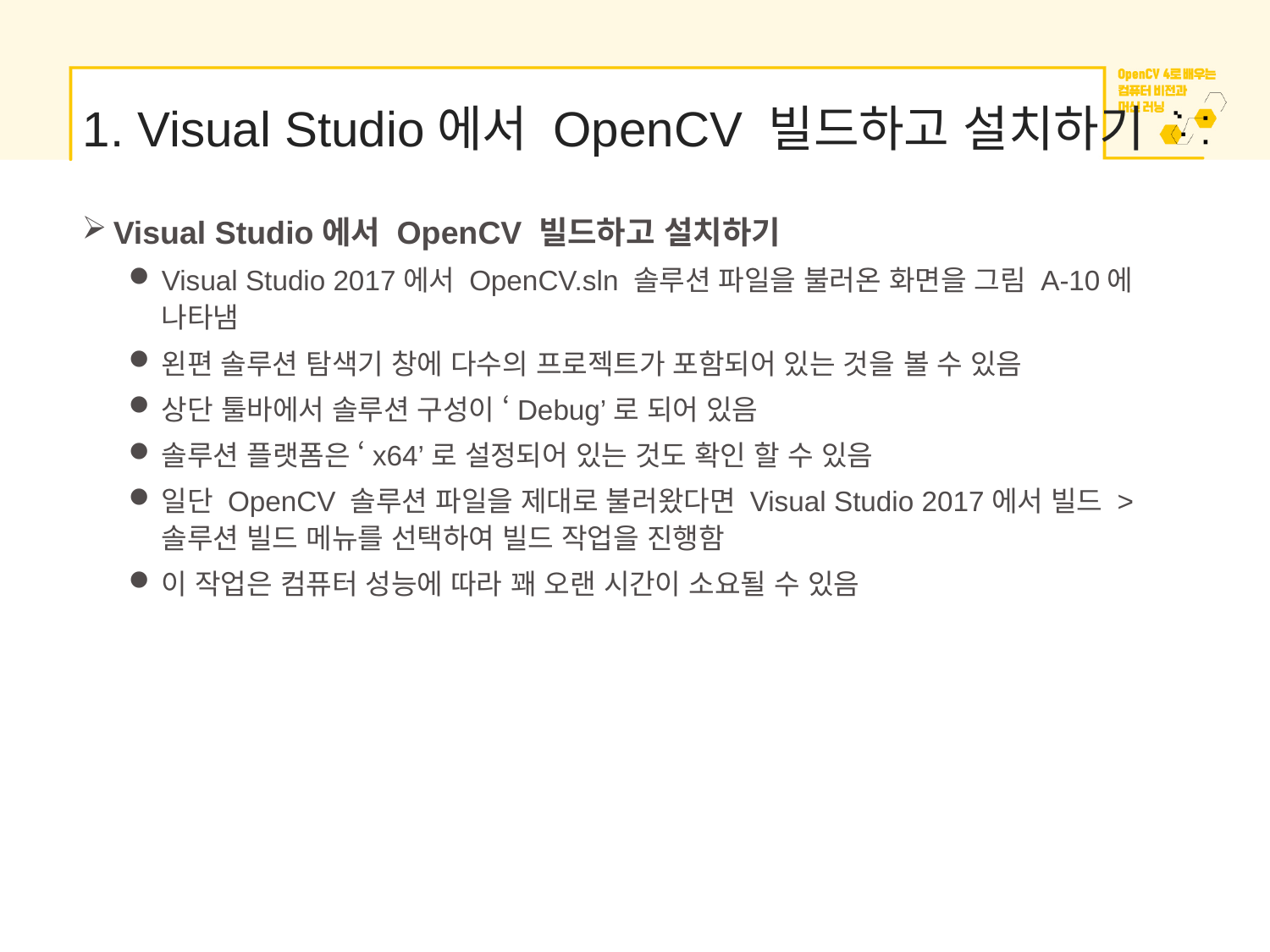

# 1. Visual Studio에서 OpenCV 빌드하고 설치하기
Visual Studio에서 OpenCV 빌드하고 설치하기
Visual Studio 2017에서 OpenCV.sln 솔루션 파일을 불러온 화면을 그림 A-10에 나타냄
왼편 솔루션 탐색기 창에 다수의 프로젝트가 포함되어 있는 것을 볼 수 있음
상단 툴바에서 솔루션 구성이 ‘Debug’로 되어 있음
솔루션 플랫폼은 ‘x64’로 설정되어 있는 것도 확인 할 수 있음
일단 OpenCV 솔루션 파일을 제대로 불러왔다면 Visual Studio 2017에서 빌드 > 솔루션 빌드 메뉴를 선택하여 빌드 작업을 진행함
이 작업은 컴퓨터 성능에 따라 꽤 오랜 시간이 소요될 수 있음